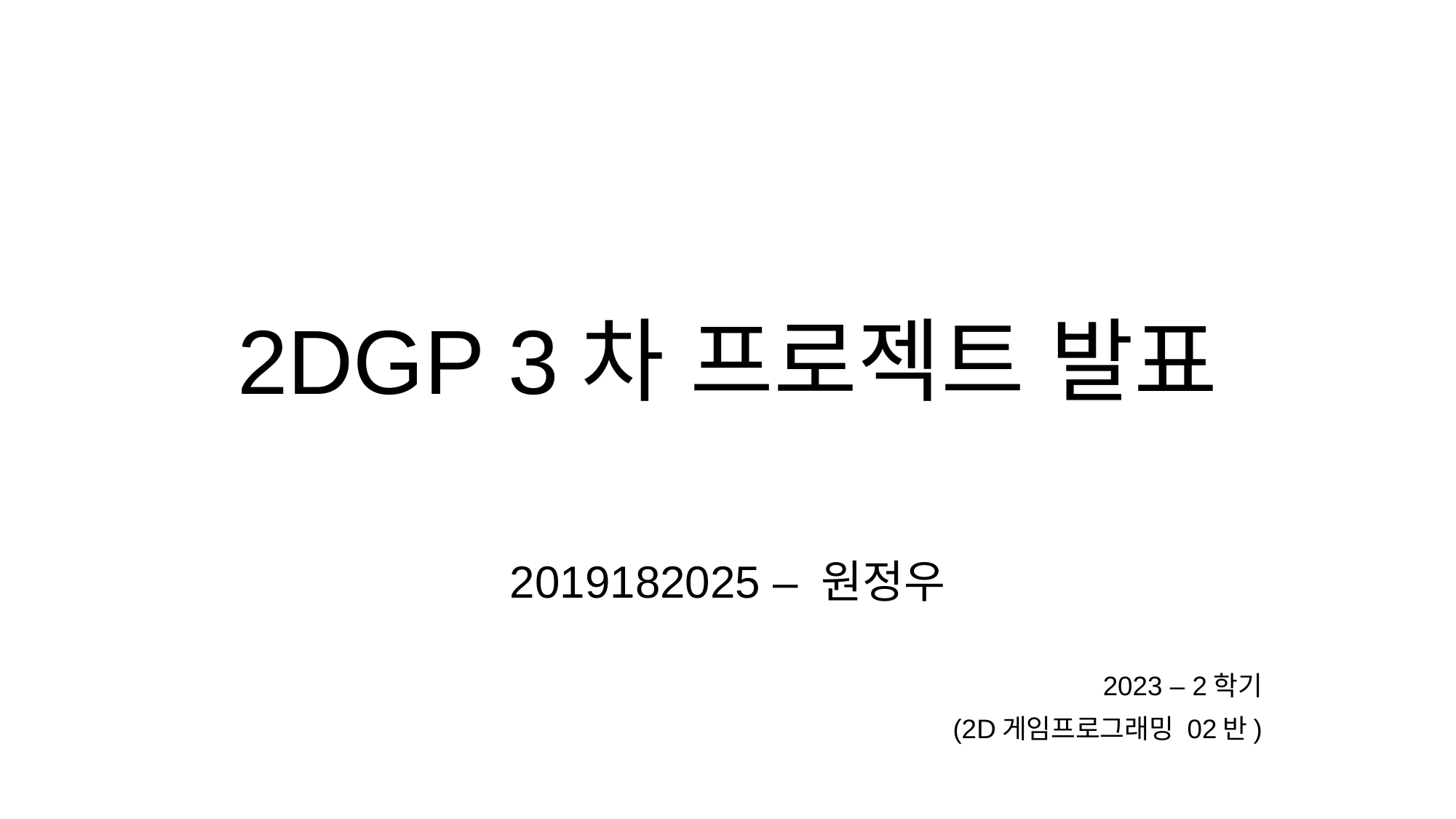

# 2DGP 3차 프로젝트 발표
2019182025 – 원정우

2023 – 2학기
(2D게임프로그래밍 02반)